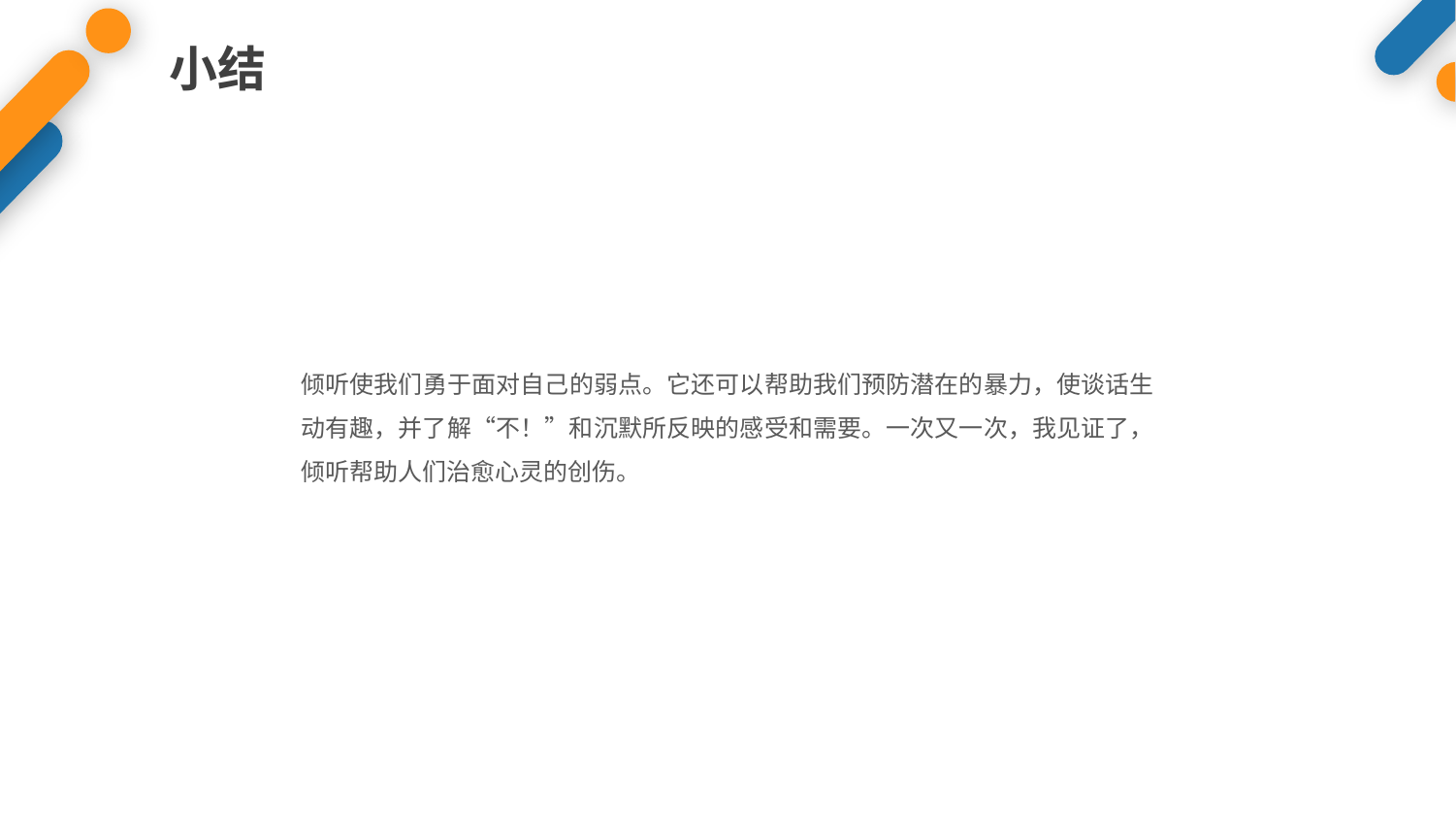

小结
倾听使我们勇于面对自己的弱点。它还可以帮助我们预防潜在的暴力，使谈话生动有趣，并了解“不！”和沉默所反映的感受和需要。一次又一次，我见证了，倾听帮助人们治愈心灵的创伤。